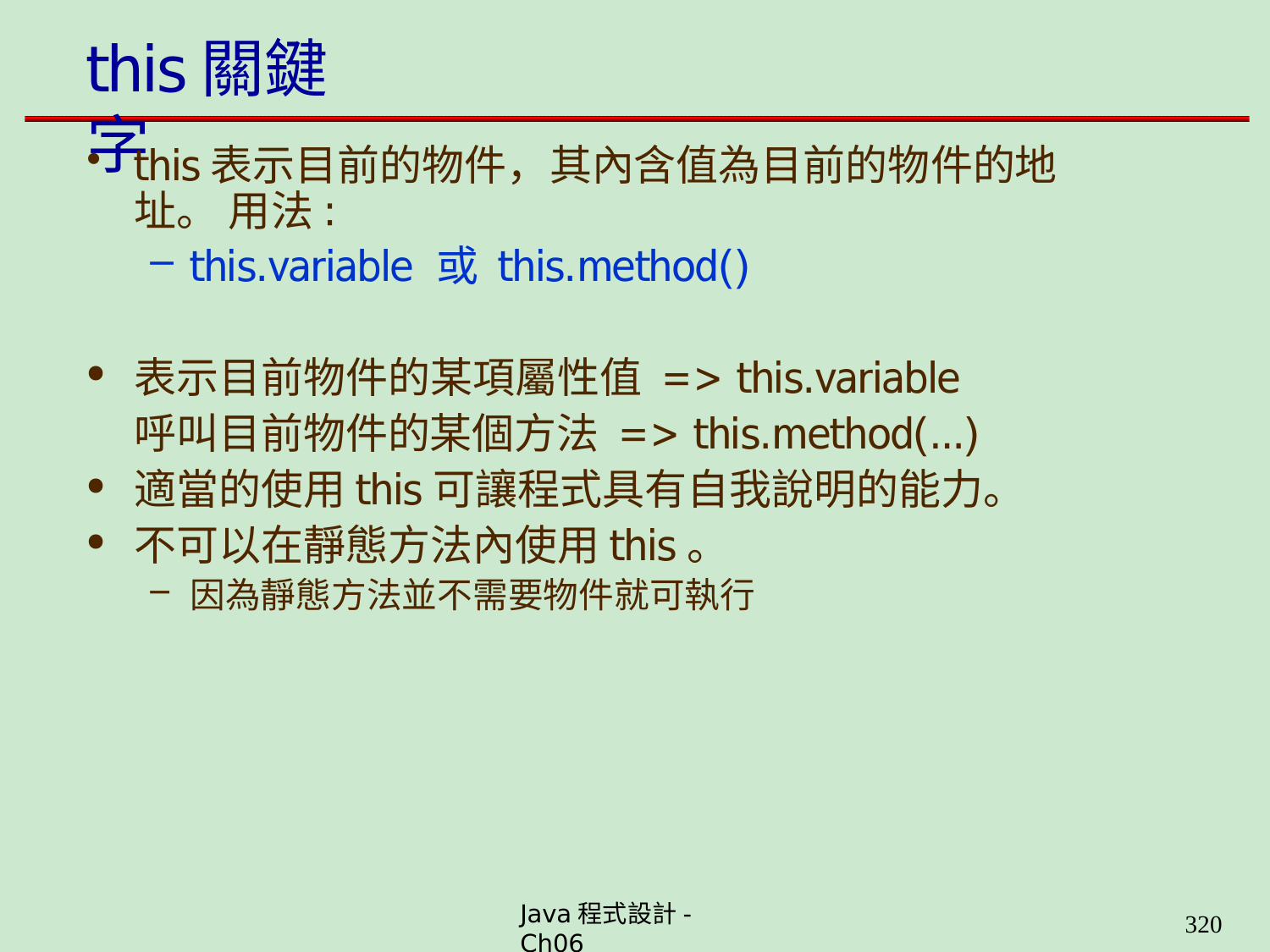

# this關鍵字
this表示目前的物件，其內含值為目前的物件的地址。 用法:
this.variable 或 this.method()

表示目前物件的某項屬性值 => this.variable
呼叫目前物件的某個方法 => this.method(…)
適當的使用this可讓程式具有自我說明的能力。
不可以在靜態方法內使用this。
因為靜態方法並不需要物件就可執行
Java程式設計-Ch06
320